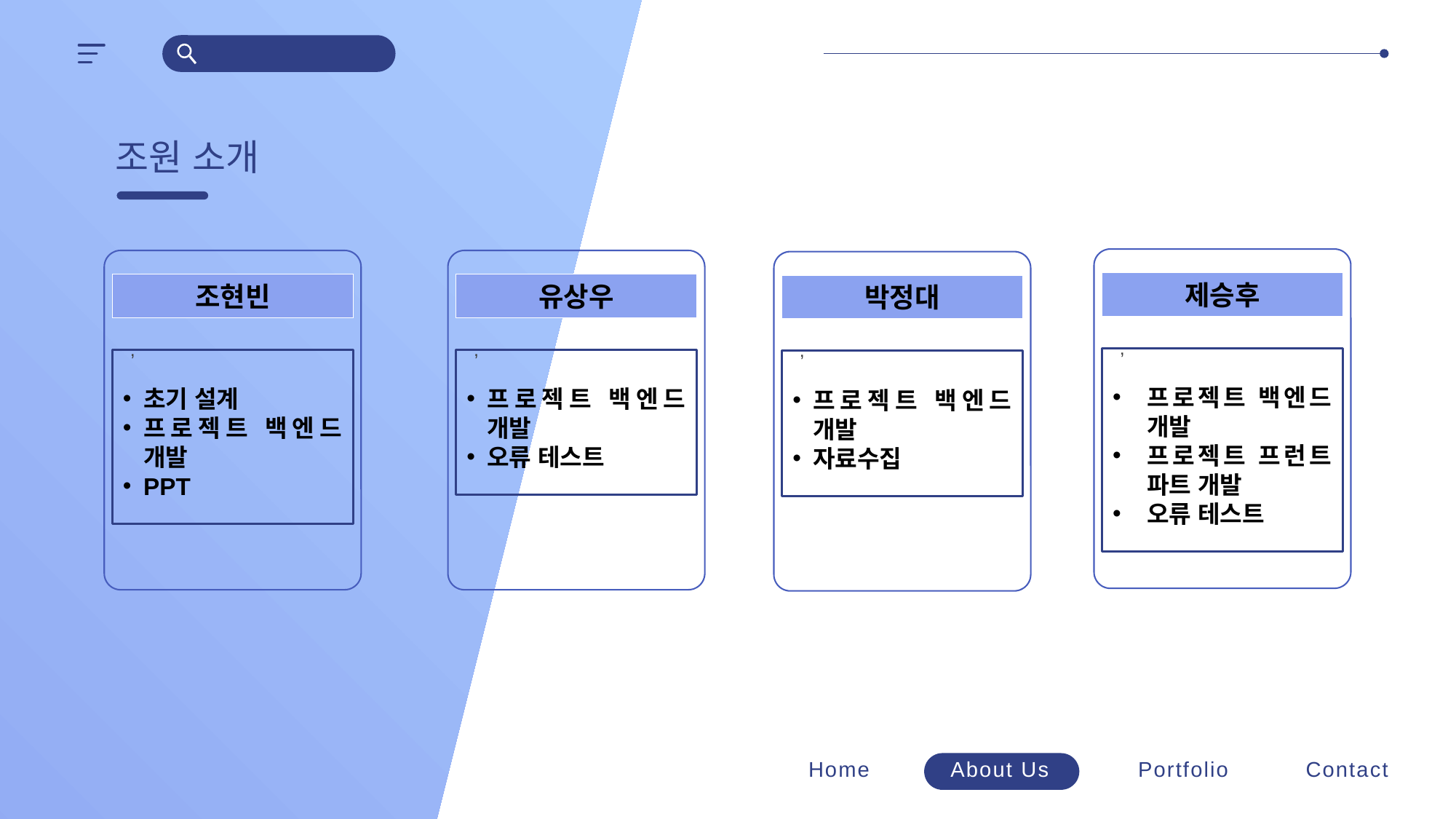

https://www.ypppt.com/
조원 소개

제승후
,

프로젝트 백엔드 개발
프로젝트 프런트 파트 개발
오류 테스트

조현빈
,

초기 설계
프로젝트 백엔드 개발
PPT

유상우
,

프로젝트 백엔드 개발
오류 테스트

박정대
,

프로젝트 백엔드 개발
자료수집

Home
About Us

Portfolio
Contact